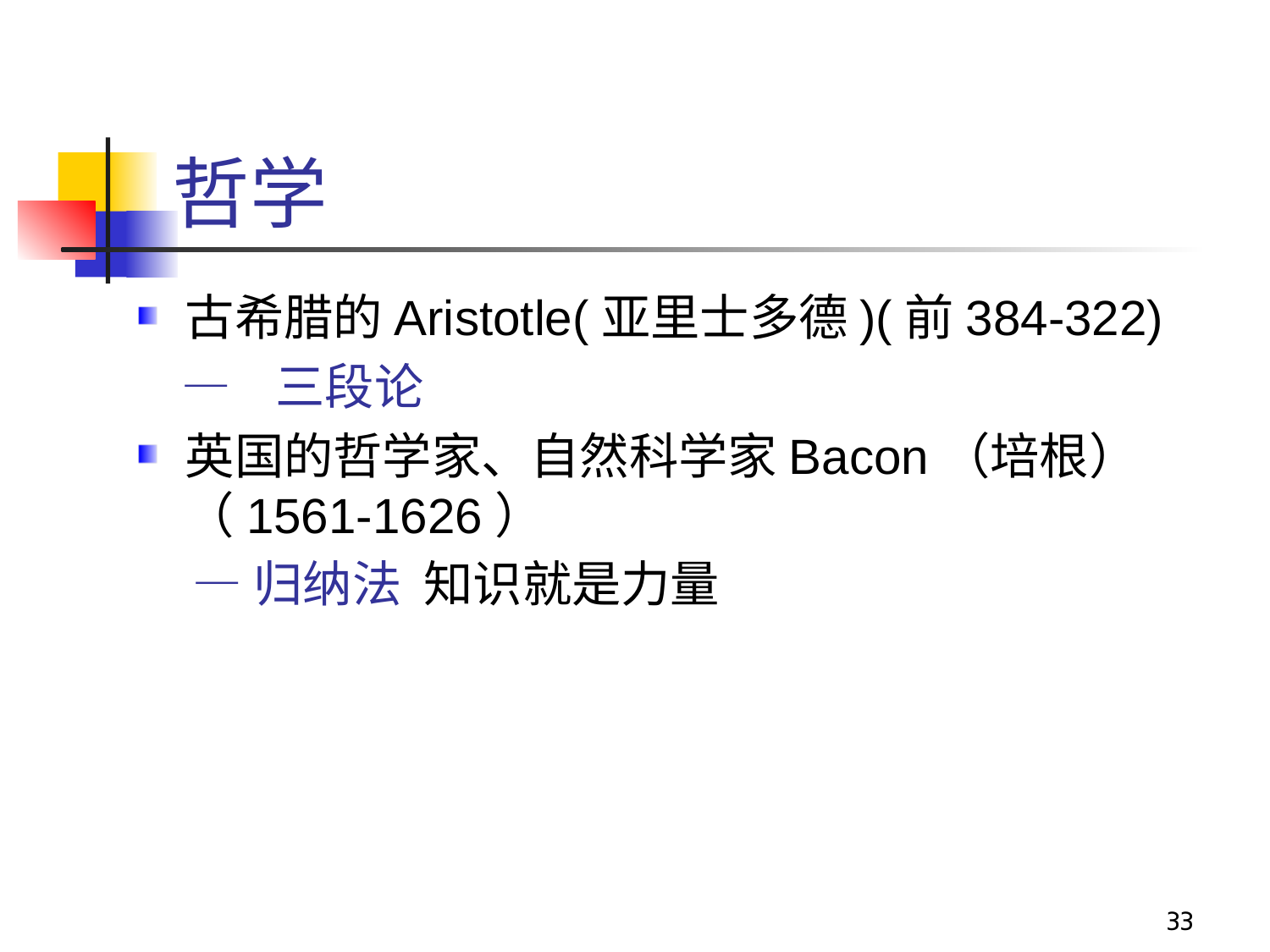

# 哲学
古希腊的Aristotle(亚里士多德)(前384-322)
    —   三段论
英国的哲学家、自然科学家Bacon（培根）（1561-1626）
     —归纳法  知识就是力量
33